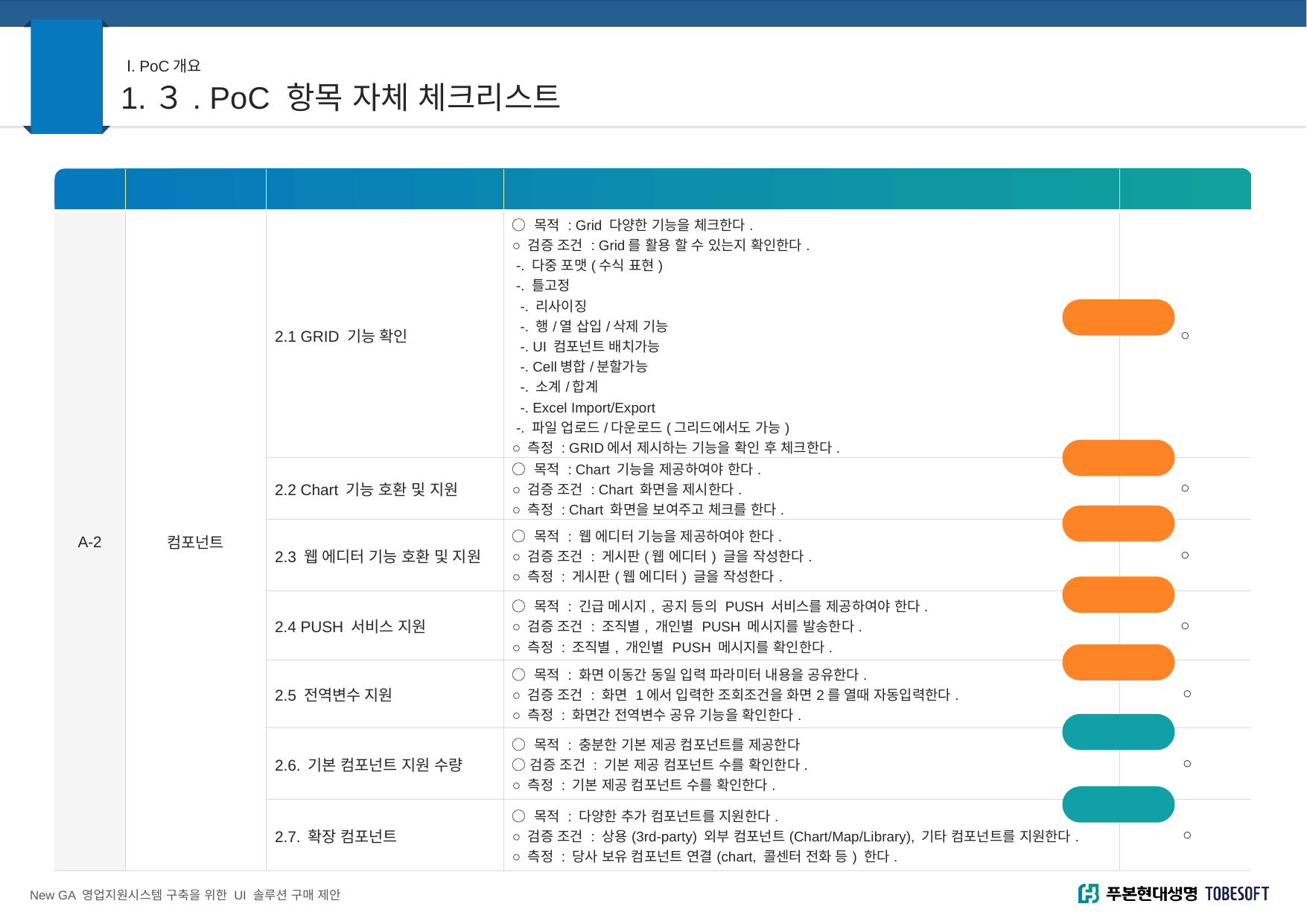

#. 별첨
Ⅰ
Ⅰ. PoC개요
1.３. PoC 항목 자체 체크리스트
| 번호 | 분류 | 평가항목 | 시나리오 | 지원여부 (O/X/△) |
| --- | --- | --- | --- | --- |
| A-2 | 컴포넌트 | 2.1 GRID 기능 확인 | ○ 목적 : Grid 다양한 기능을 체크한다. ○ 검증 조건 : Grid를 활용 할 수 있는지 확인한다. -. 다중 포맷(수식 표현) -. 틀고정 -. 리사이징 -. 행/열 삽입/삭제 기능 -. UI 컴포넌트 배치가능 -. Cell병합/분할가능 -. 소계/합계 -. Excel Import/Export -. 파일 업로드/다운로드(그리드에서도 가능) ○ 측정 : GRID에서 제시하는 기능을 확인 후 체크한다. | ○ |
|  |  | 2.2 Chart 기능 호환 및 지원 | ○ 목적 : Chart 기능을 제공하여야 한다. ○ 검증 조건 : Chart 화면을 제시한다. ○ 측정 : Chart 화면을 보여주고 체크를 한다. | ○ |
|  |  | 2.3 웹 에디터 기능 호환 및 지원 | ○ 목적 : 웹 에디터 기능을 제공하여야 한다. ○ 검증 조건 : 게시판(웹 에디터) 글을 작성한다. ○ 측정 : 게시판(웹 에디터) 글을 작성한다. | ○ |
|  |  | 2.4 PUSH 서비스 지원 | ○ 목적 : 긴급 메시지, 공지 등의 PUSH 서비스를 제공하여야 한다. ○ 검증 조건 : 조직별, 개인별 PUSH 메시지를 발송한다. ○ 측정 : 조직별, 개인별 PUSH 메시지를 확인한다. | ○ |
|  |  | 2.5 전역변수 지원 | ○ 목적 : 화면 이동간 동일 입력 파라미터 내용을 공유한다. ○ 검증 조건 : 화면 1에서 입력한 조회조건을 화면2를 열때 자동입력한다. ○ 측정 : 화면간 전역변수 공유 기능을 확인한다. | ○ |
|  |  | 2.6. 기본 컴포넌트 지원 수량 | ○ 목적 : 충분한 기본 제공 컴포넌트를 제공한다 ○ 검증 조건 : 기본 제공 컴포넌트 수를 확인한다. ○ 측정 : 기본 제공 컴포넌트 수를 확인한다. | ○ |
|  |  | 2.7. 확장 컴포넌트 | ○ 목적 : 다양한 추가 컴포넌트를 지원한다. ○ 검증 조건 : 상용(3rd-party) 외부 컴포넌트(Chart/Map/Library), 기타 컴포넌트를 지원한다. ○ 측정 : 당사 보유 컴포넌트 연결(chart, 콜센터 전화 등) 한다. | ○ |

시연

시연

시연

시연

시연

문서

문서